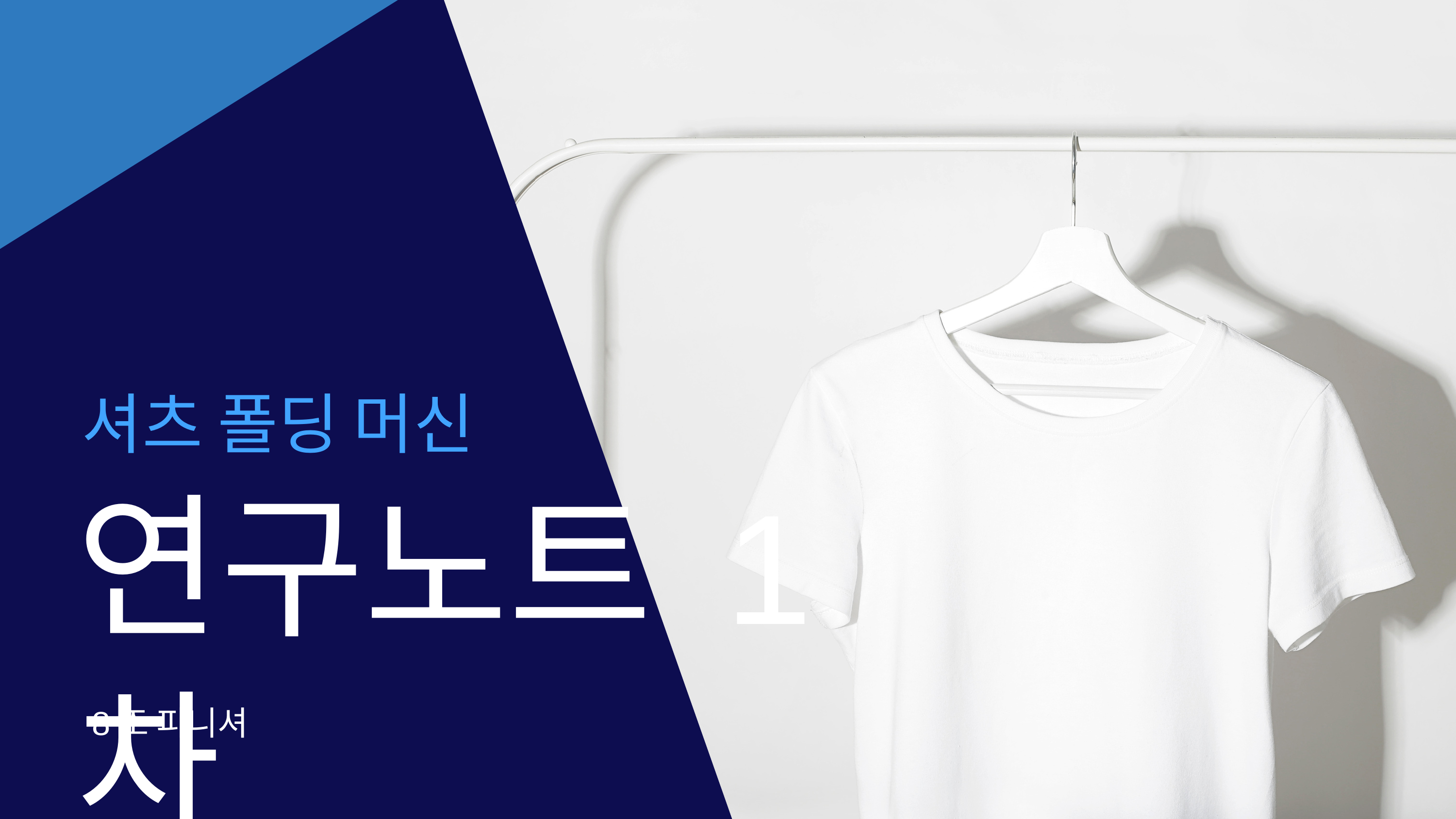

셔츠 폴딩 머신
연구노트 1차
8조 피니셔